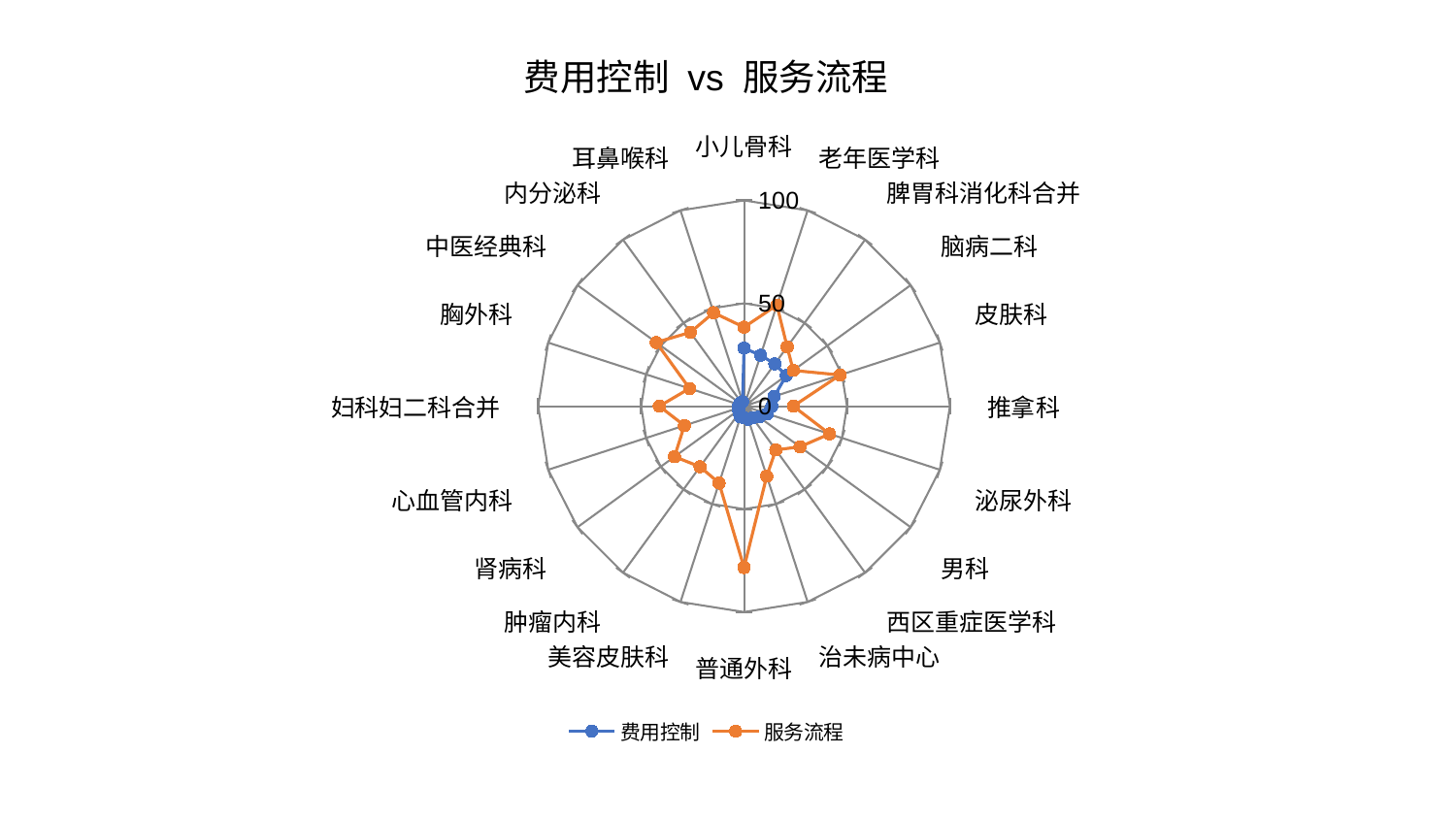

### Chart: 费用控制 vs 服务流程

| Category | 费用控制 | 服务流程 |
|---|---|---|
| 小儿骨科 | 28.197572456067583 | 38.38651256267585 |
| 老年医学科 | 26.03277206019832 | 51.6235085853677 |
| 脾胃科消化科合并 | 25.426491287710512 | 35.64734963726838 |
| 脑病二科 | 25.35780963024862 | 29.565926621784072 |
| 皮肤科 | 15.457652989937348 | 49.009932364080605 |
| 推拿科 | 13.532443336690449 | 23.935599637454906 |
| 泌尿外科 | 11.848782666878709 | 43.68813729944814 |
| 男科 | 8.93918864058355 | 33.60194071172652 |
| 西区重症医学科 | 7.010120564635973 | 26.277023340223586 |
| 治未病中心 | 6.695237095752467 | 35.73152637371214 |
| 普通外科 | 5.706673233401345 | 78.39145071439467 |
| 美容皮肤科 | 5.470920110331017 | 39.25587055610967 |
| 肿瘤内科 | 4.026048152583662 | 36.38844780580962 |
| 肾病科 | 3.199805297924142 | 41.76520550656127 |
| 心血管内科 | 3.0847262724355113 | 30.488099777853932 |
| 妇科妇二科合并 | 2.594484694066363 | 41.16342321290266 |
| 胸外科 | 2.4297081270369176 | 27.838468655583895 |
| 中医经典科 | 2.3104643943530077 | 52.721572352263436 |
| 内分泌科 | 2.2688559710515355 | 44.37113418425934 |
| 耳鼻喉科 | 2.254768194126356 | 47.79297608612322 |
27